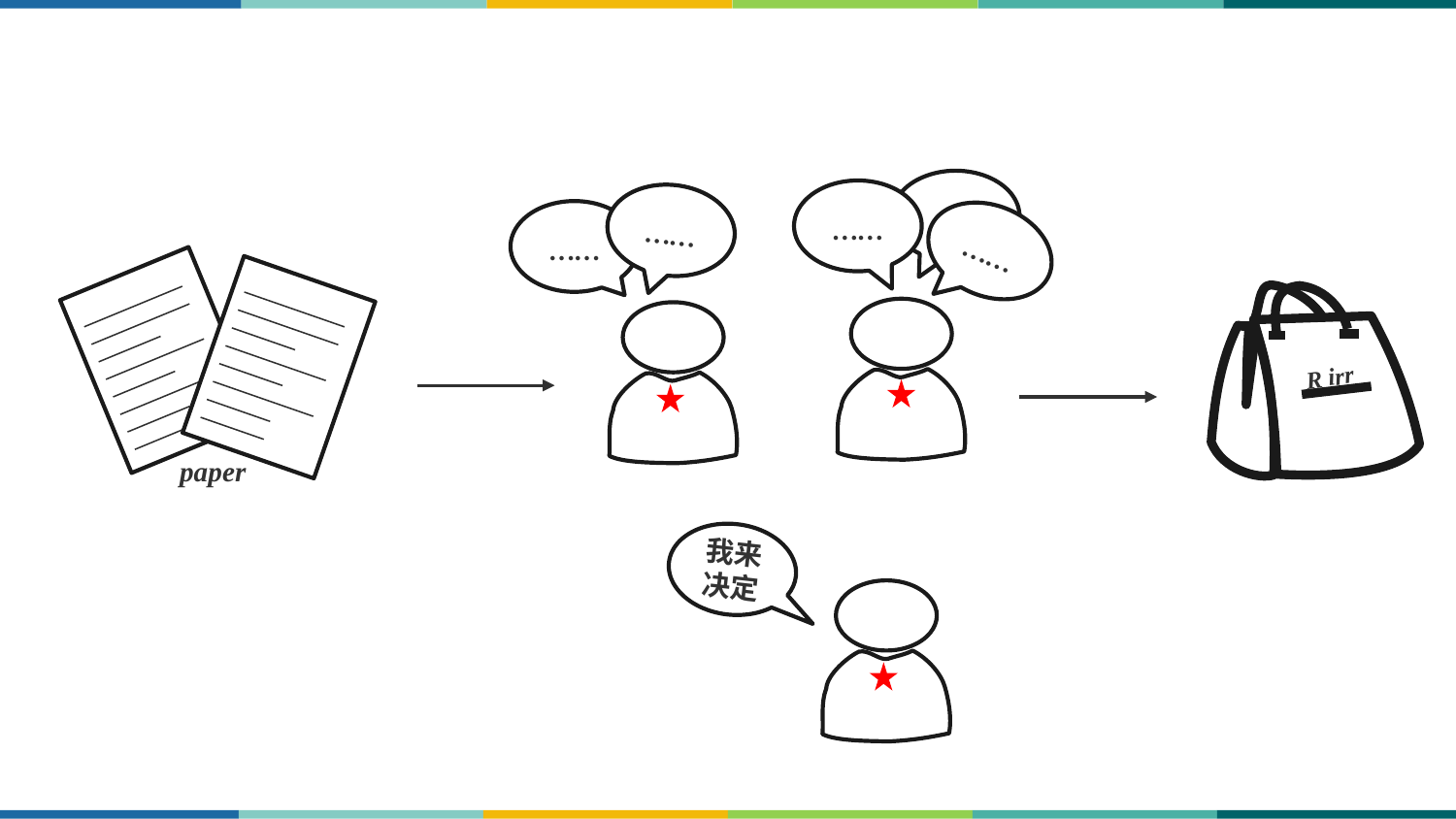

……
……
……

……
……

paper

R irr
我来决定

华中师范大学研究生会